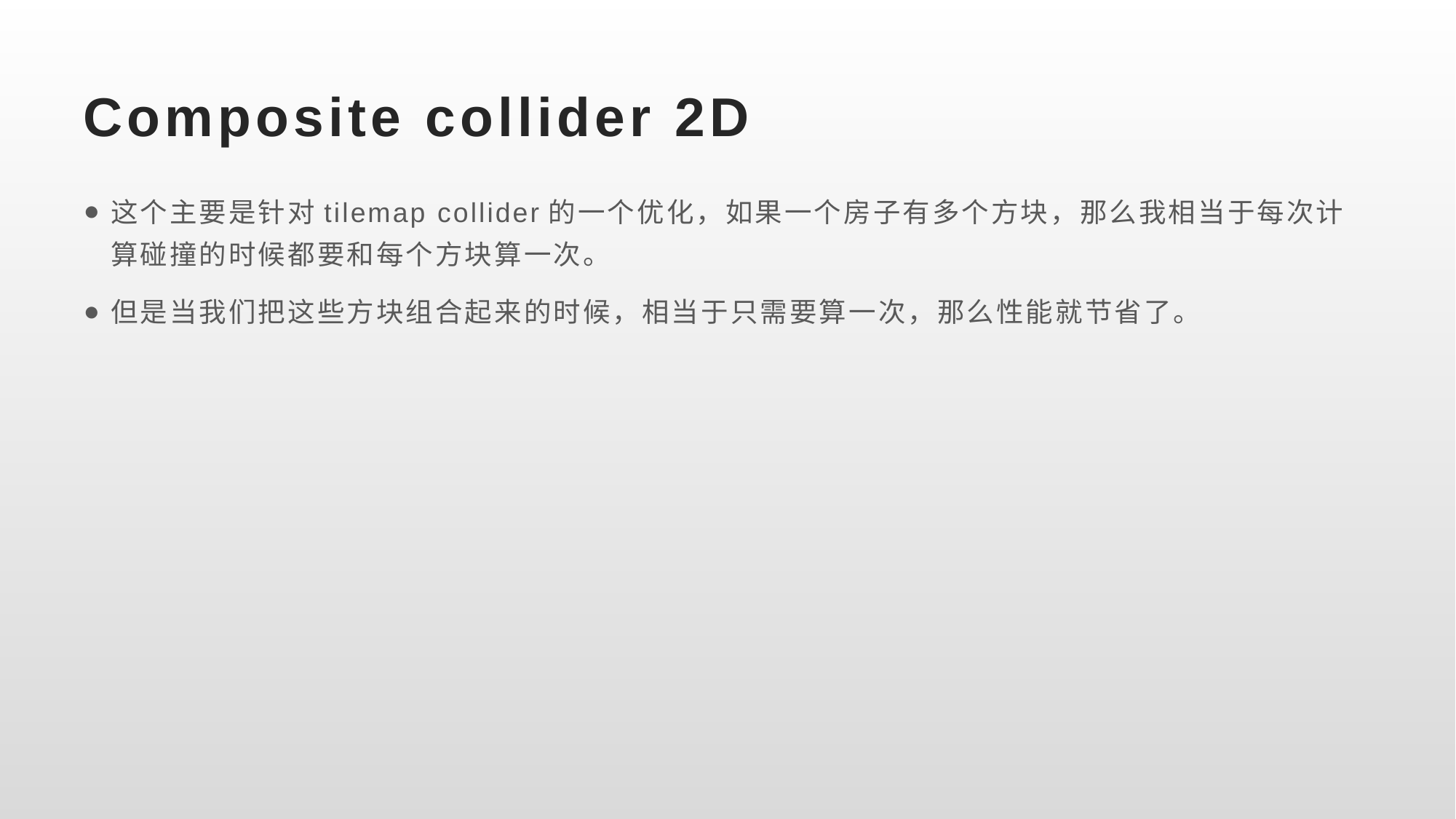

# Composite collider 2D
这个主要是针对tilemap collider的一个优化，如果一个房子有多个方块，那么我相当于每次计算碰撞的时候都要和每个方块算一次。
但是当我们把这些方块组合起来的时候，相当于只需要算一次，那么性能就节省了。